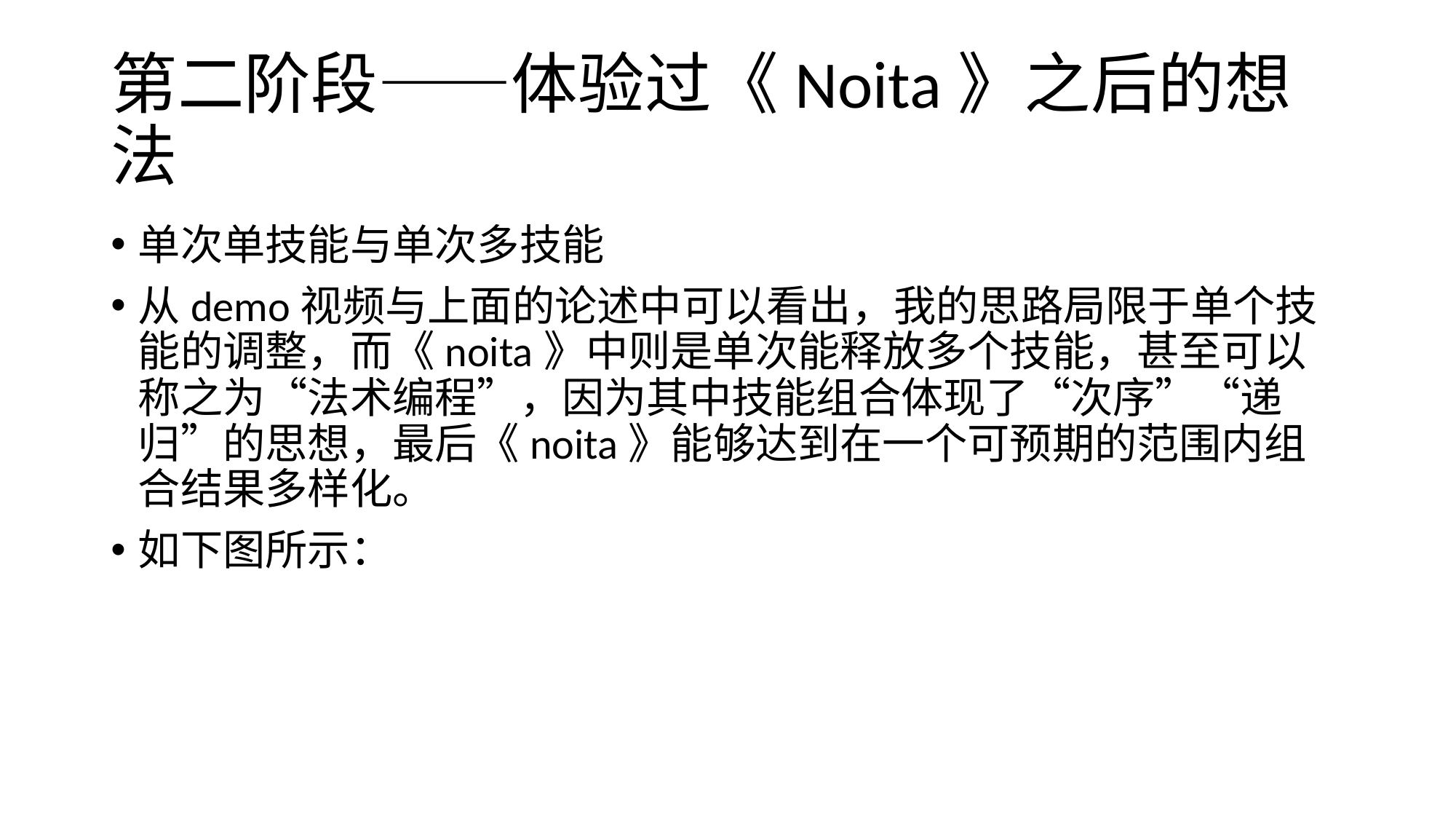

# 第二阶段——体验过《Noita》之后的想法
单次单技能与单次多技能
从demo视频与上面的论述中可以看出，我的思路局限于单个技能的调整，而《noita》中则是单次能释放多个技能，甚至可以称之为“法术编程”，因为其中技能组合体现了“次序”“递归”的思想，最后《noita》能够达到在一个可预期的范围内组合结果多样化。
如下图所示：